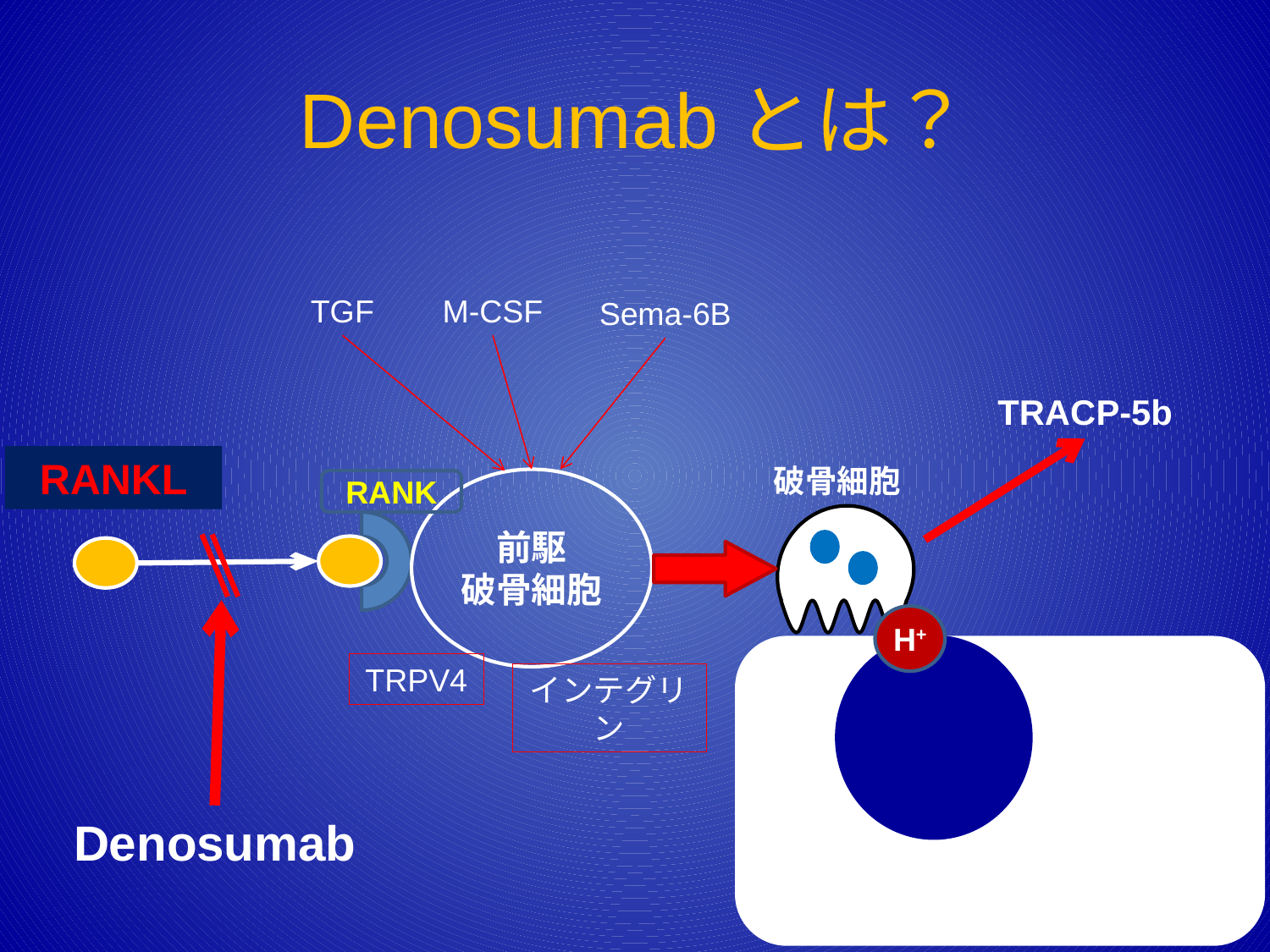

# Denosumabとは？
TGF
M-CSF
Sema-6B
TRACP-5b
RANKL
破骨細胞
前駆
破骨細胞
RANK

H+

TRPV4
インテグリン
Denosumab